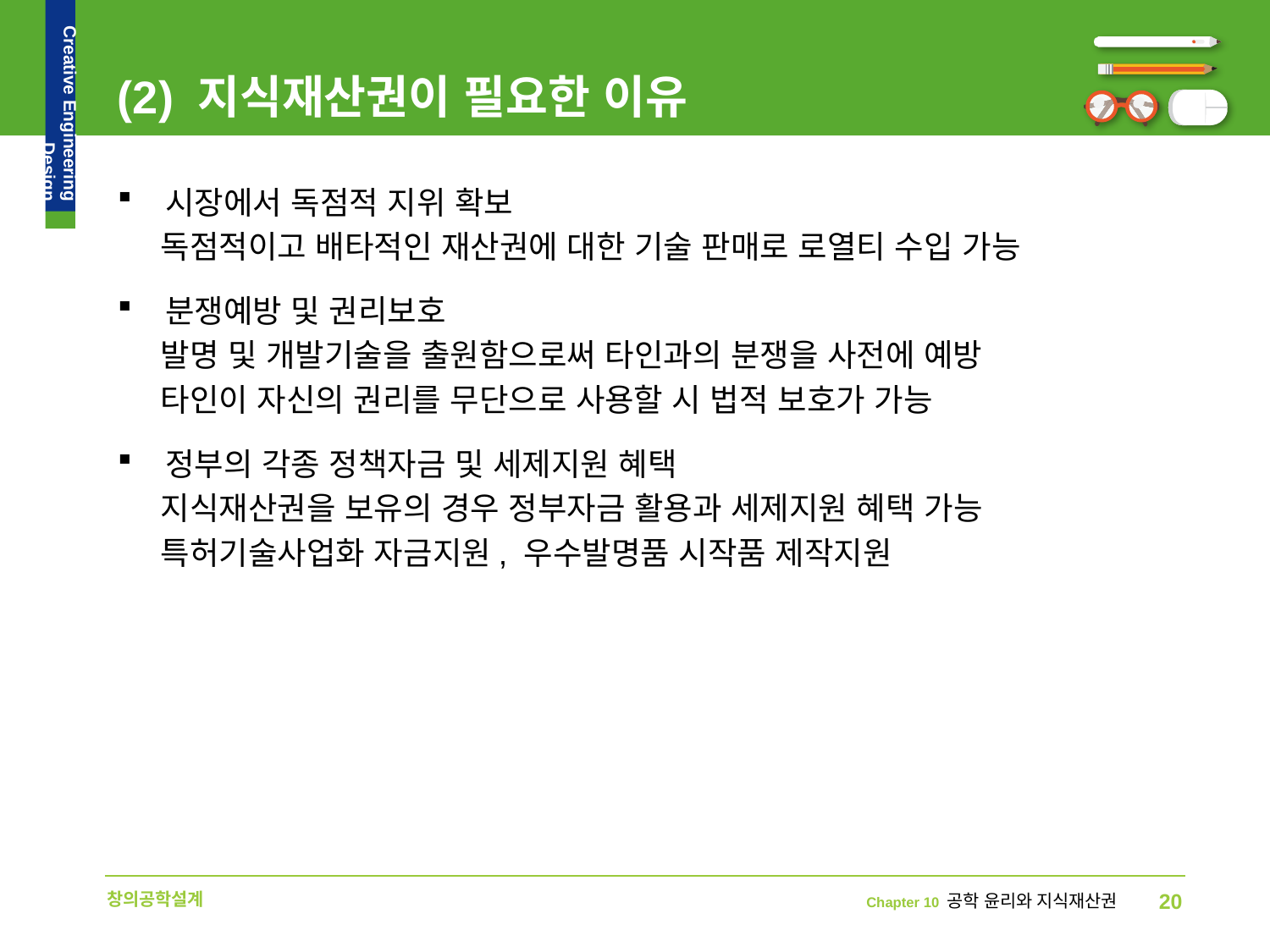

# (2) 지식재산권이 필요한 이유
시장에서 독점적 지위 확보
    독점적이고 배타적인 재산권에 대한 기술 판매로 로열티 수입 가능

분쟁예방 및 권리보호
    발명 및 개발기술을 출원함으로써 타인과의 분쟁을 사전에 예방
    타인이 자신의 권리를 무단으로 사용할 시 법적 보호가 가능

정부의 각종 정책자금 및 세제지원 혜택
    지식재산권을 보유의 경우 정부자금 활용과 세제지원 혜택 가능
    특허기술사업화 자금지원, 우수발명품 시작품 제작지원